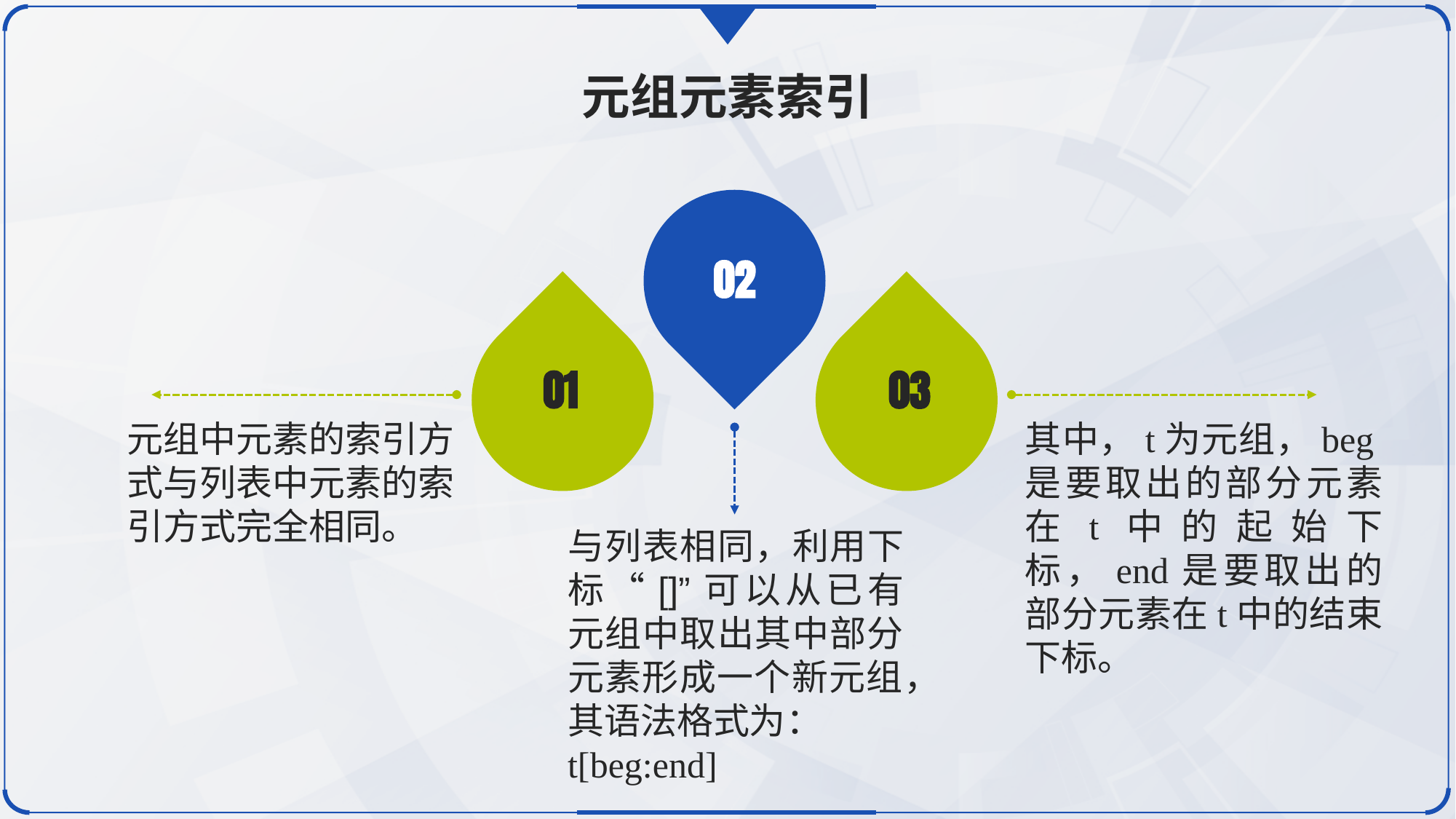

元组元素索引

02

01

03
元组中元素的索引方式与列表中元素的索引方式完全相同。
其中，t为元组，beg是要取出的部分元素在t中的起始下标，end是要取出的部分元素在t中的结束下标。
与列表相同，利用下标“[]”可以从已有元组中取出其中部分元素形成一个新元组，其语法格式为：
t[beg:end]